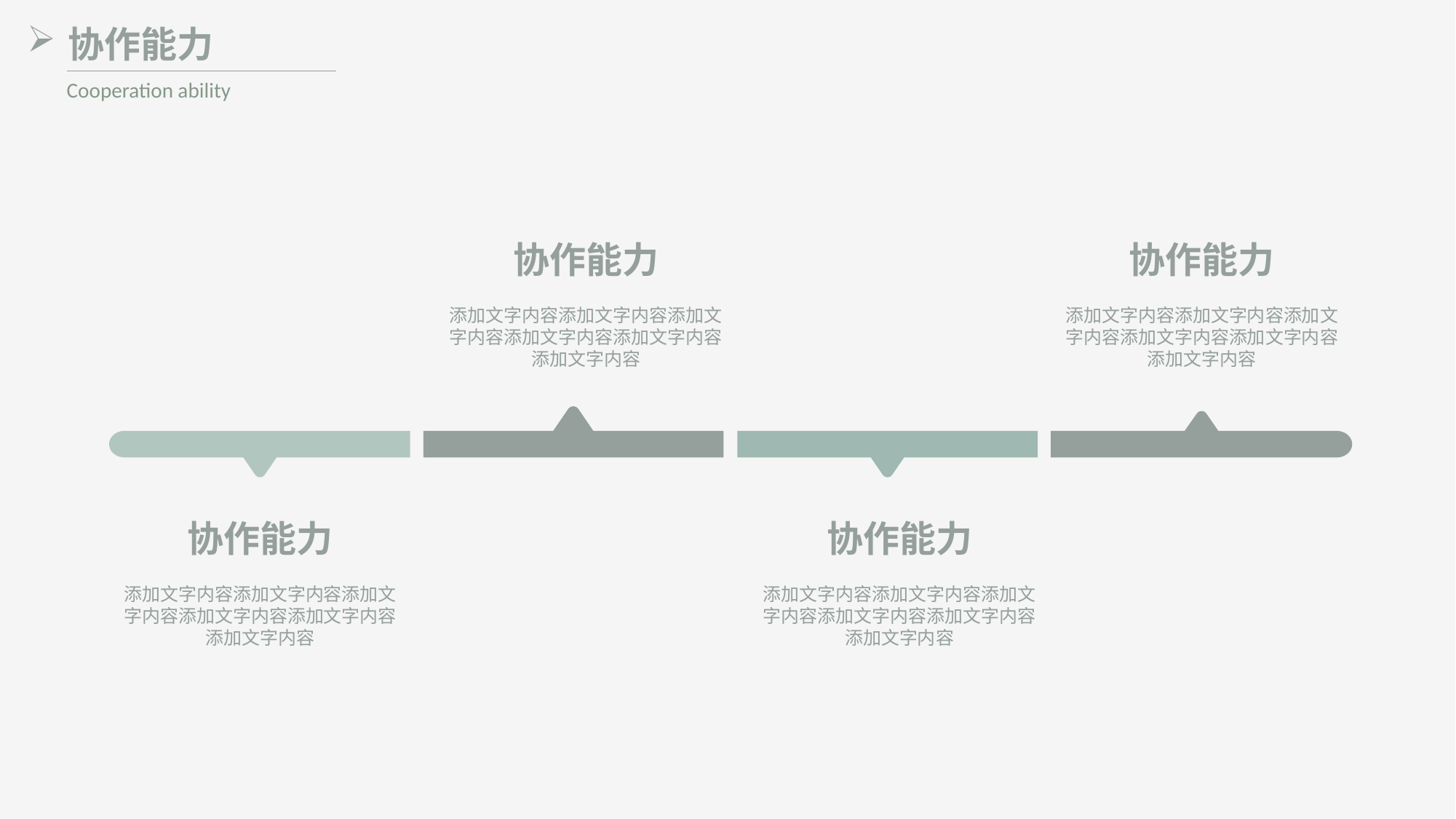

协作能力
Cooperation ability
协作能力
协作能力
添加文字内容添加文字内容添加文字内容添加文字内容添加文字内容添加文字内容
添加文字内容添加文字内容添加文字内容添加文字内容添加文字内容添加文字内容

协作能力
协作能力
添加文字内容添加文字内容添加文字内容添加文字内容添加文字内容添加文字内容
添加文字内容添加文字内容添加文字内容添加文字内容添加文字内容添加文字内容